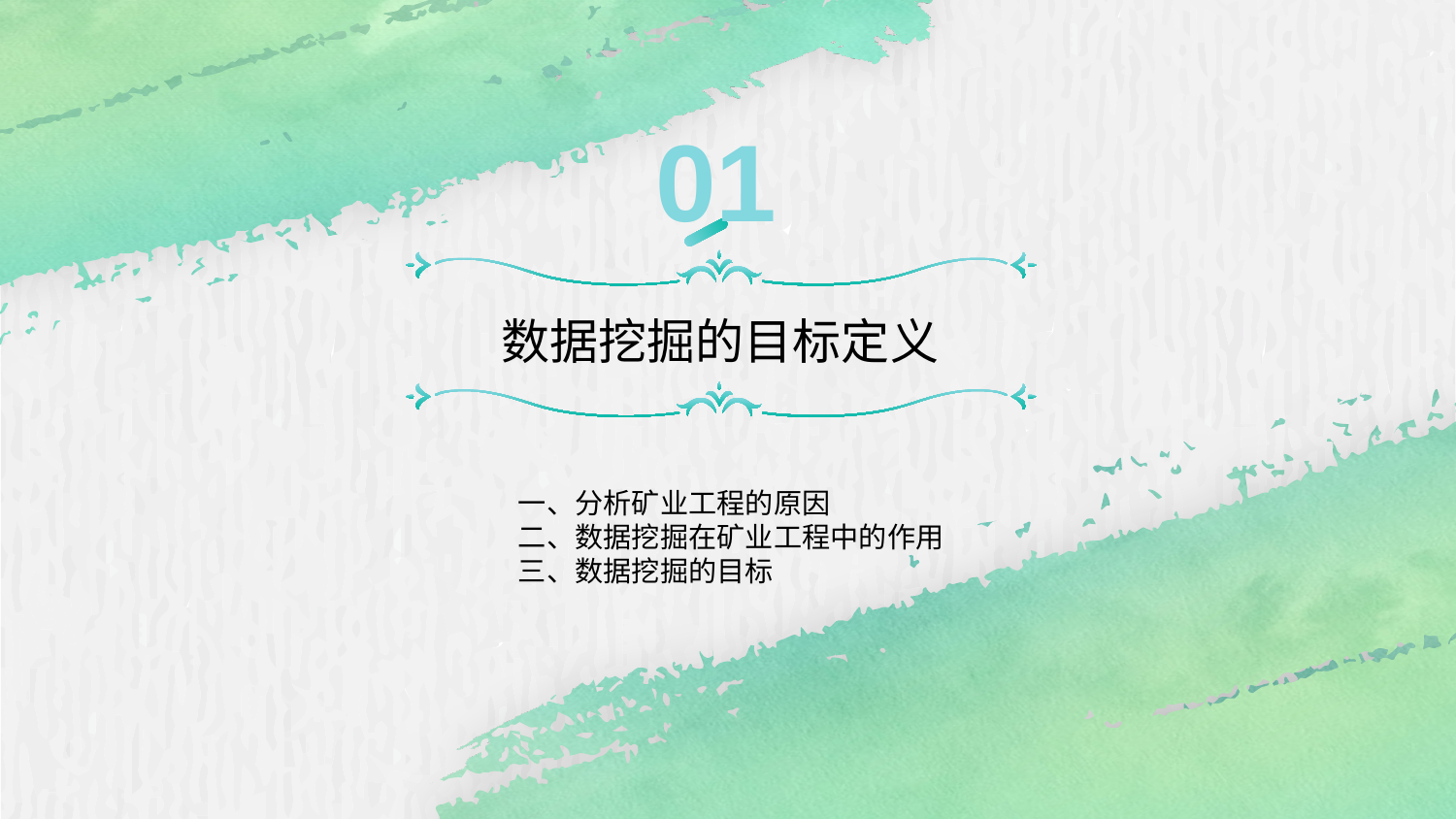

51PPT模板网   www.5 1pptmoban.com

01

数据挖掘的目标定义

一、分析矿业工程的原因
二、数据挖掘在矿业工程中的作用
三、数据挖掘的目标